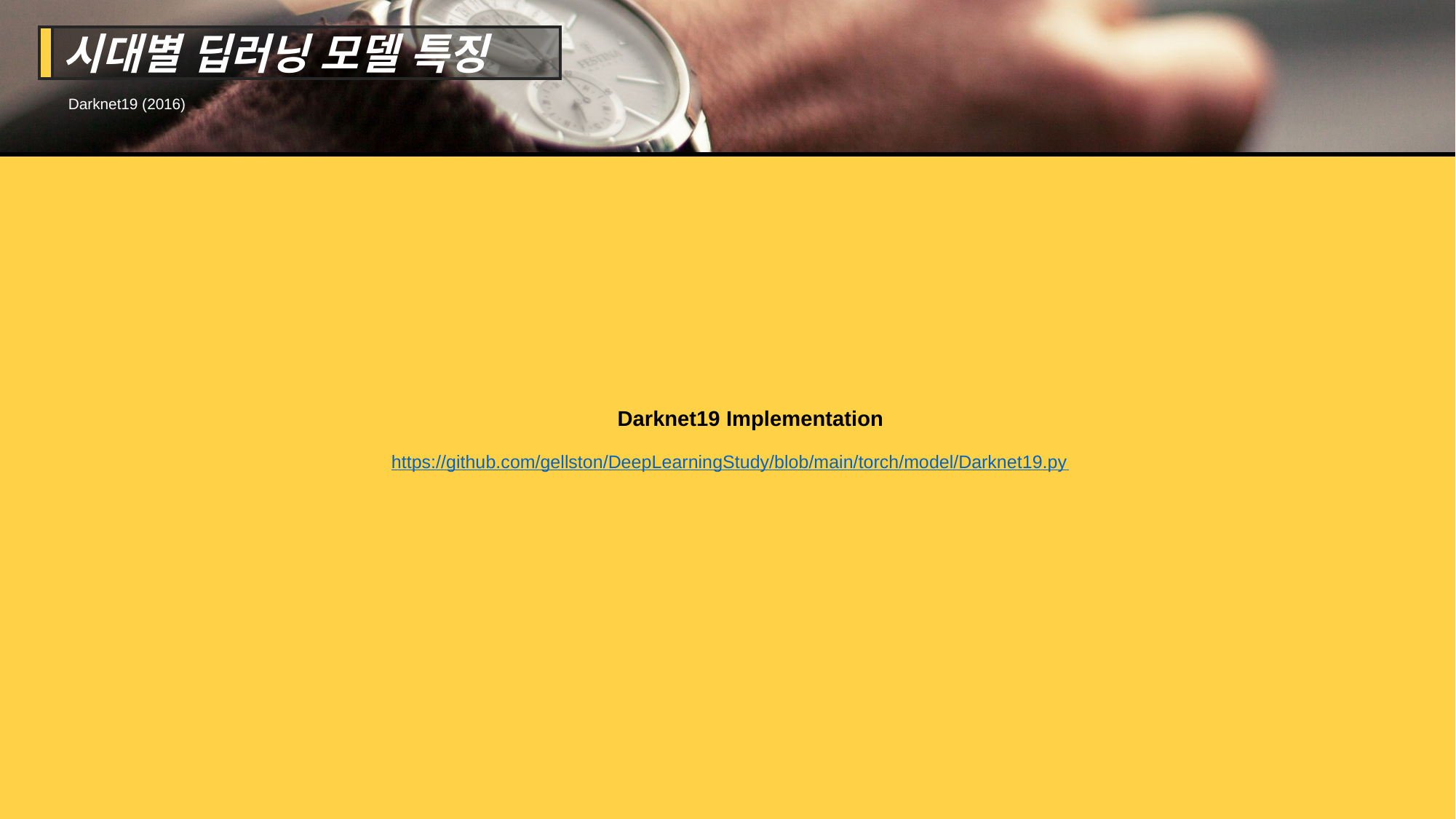

시대별 딥러닝 모델 특징
Darknet19 (2016)
Darknet19 Implementation
https://github.com/gellston/DeepLearningStudy/blob/main/torch/model/Darknet19.py